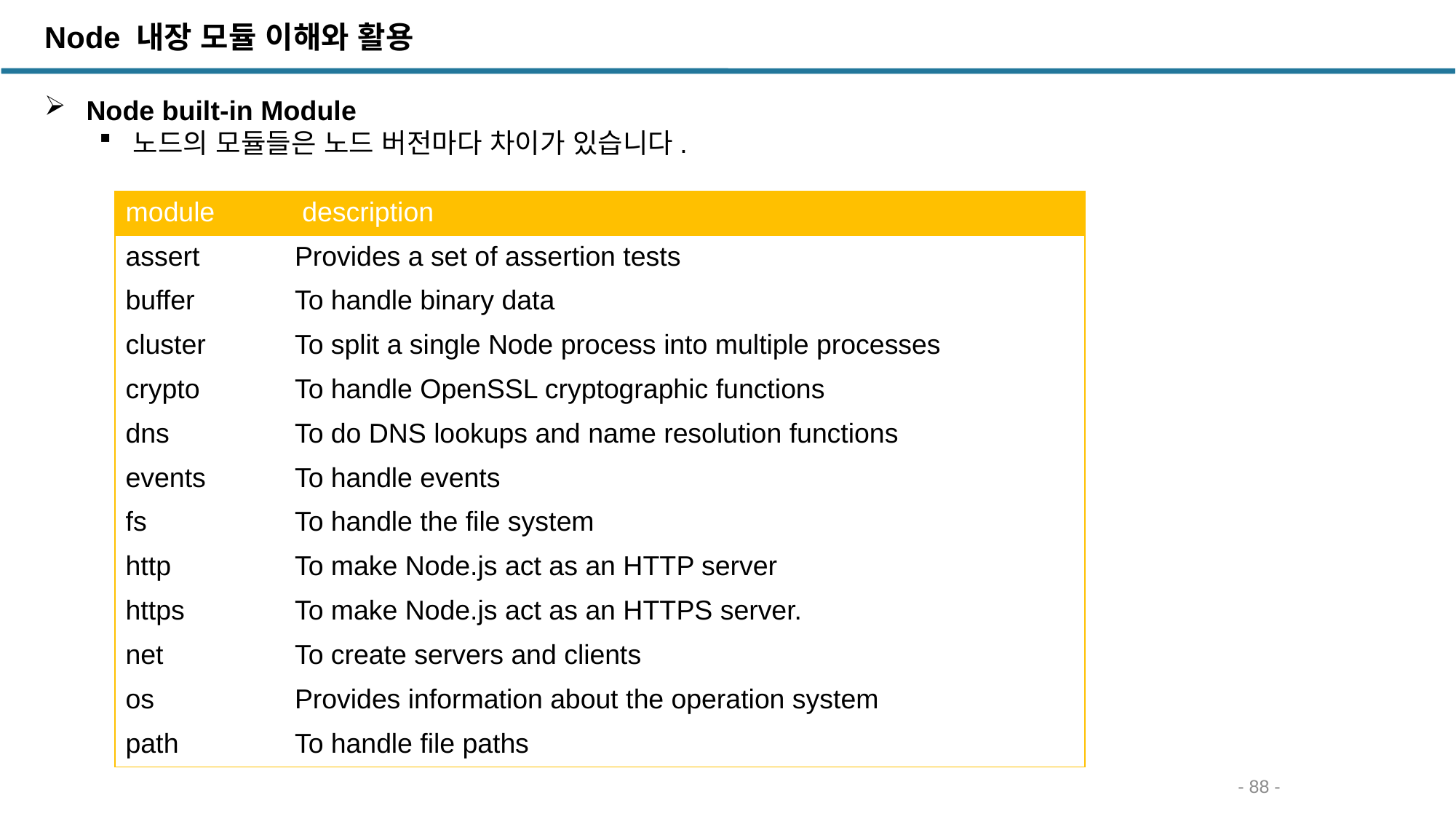

Node 내장 모듈 이해와 활용
 Node built-in Module
노드의 모듈들은 노드 버전마다 차이가 있습니다.
| module | description |
| --- | --- |
| assert | Provides a set of assertion tests |
| buffer | To handle binary data |
| cluster | To split a single Node process into multiple processes |
| crypto | To handle OpenSSL cryptographic functions |
| dns | To do DNS lookups and name resolution functions |
| events | To handle events |
| fs | To handle the file system |
| http | To make Node.js act as an HTTP server |
| https | To make Node.js act as an HTTPS server. |
| net | To create servers and clients |
| os | Provides information about the operation system |
| path | To handle file paths |
- 88 -